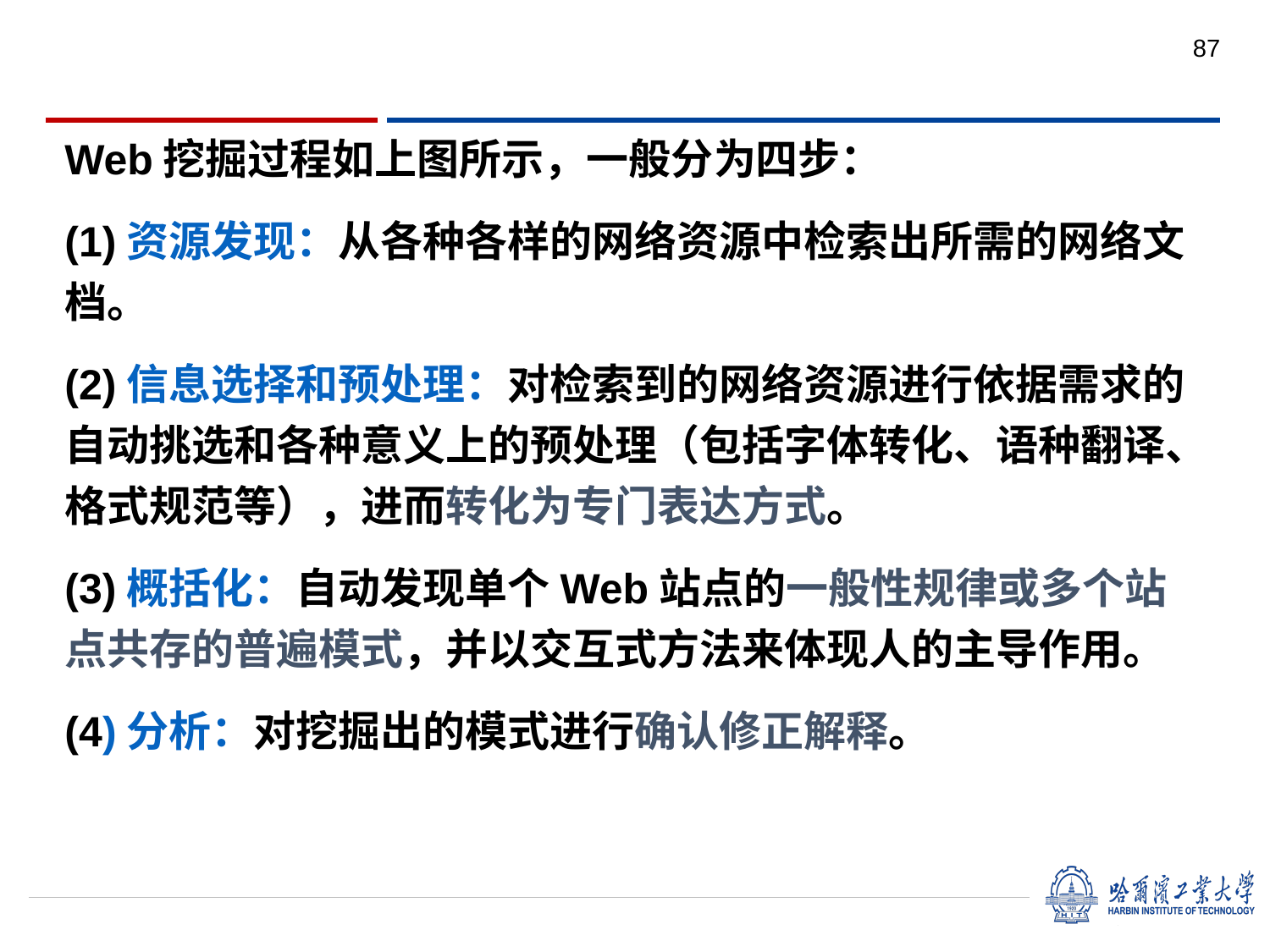

87
Web挖掘过程如上图所示，一般分为四步：
(1)资源发现：从各种各样的网络资源中检索出所需的网络文档。
(2)信息选择和预处理：对检索到的网络资源进行依据需求的自动挑选和各种意义上的预处理（包括字体转化、语种翻译、格式规范等），进而转化为专门表达方式。
(3)概括化：自动发现单个Web站点的一般性规律或多个站点共存的普遍模式，并以交互式方法来体现人的主导作用。
(4)分析：对挖掘出的模式进行确认修正解释。